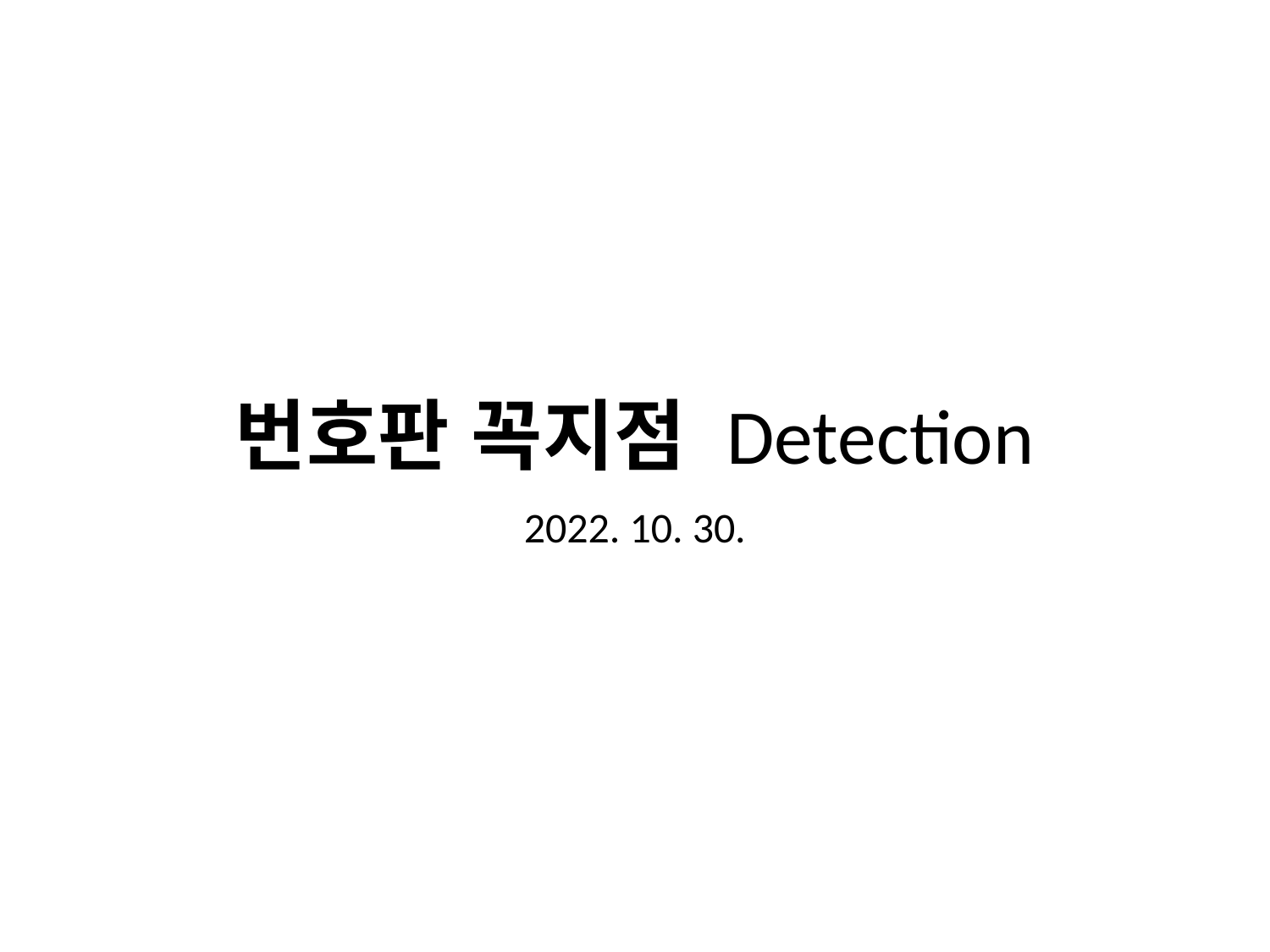

# 번호판 꼭지점 Detection
2022. 10. 30.